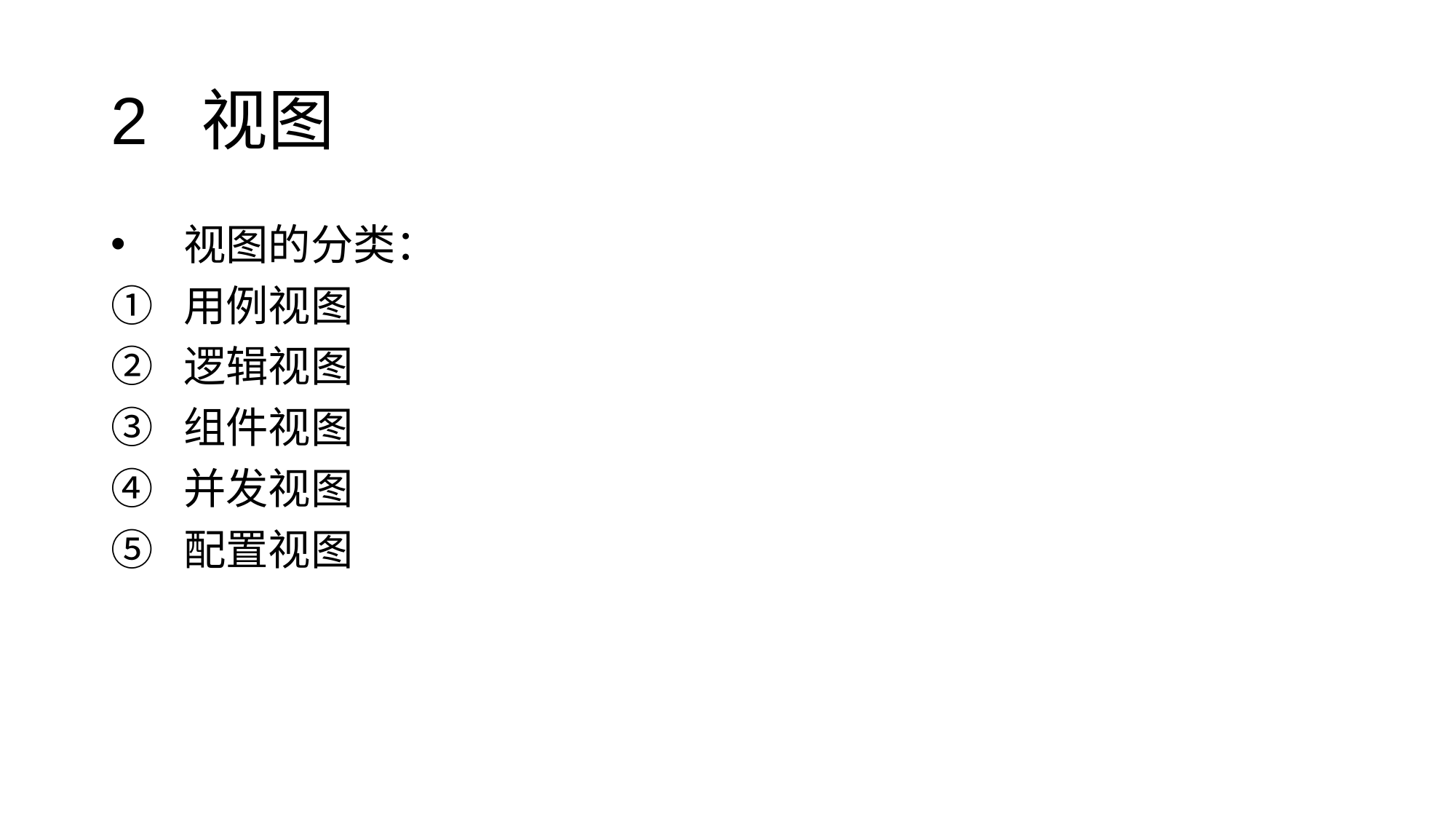

# 2  视图
视图的分类：
用例视图
逻辑视图
组件视图
并发视图
配置视图